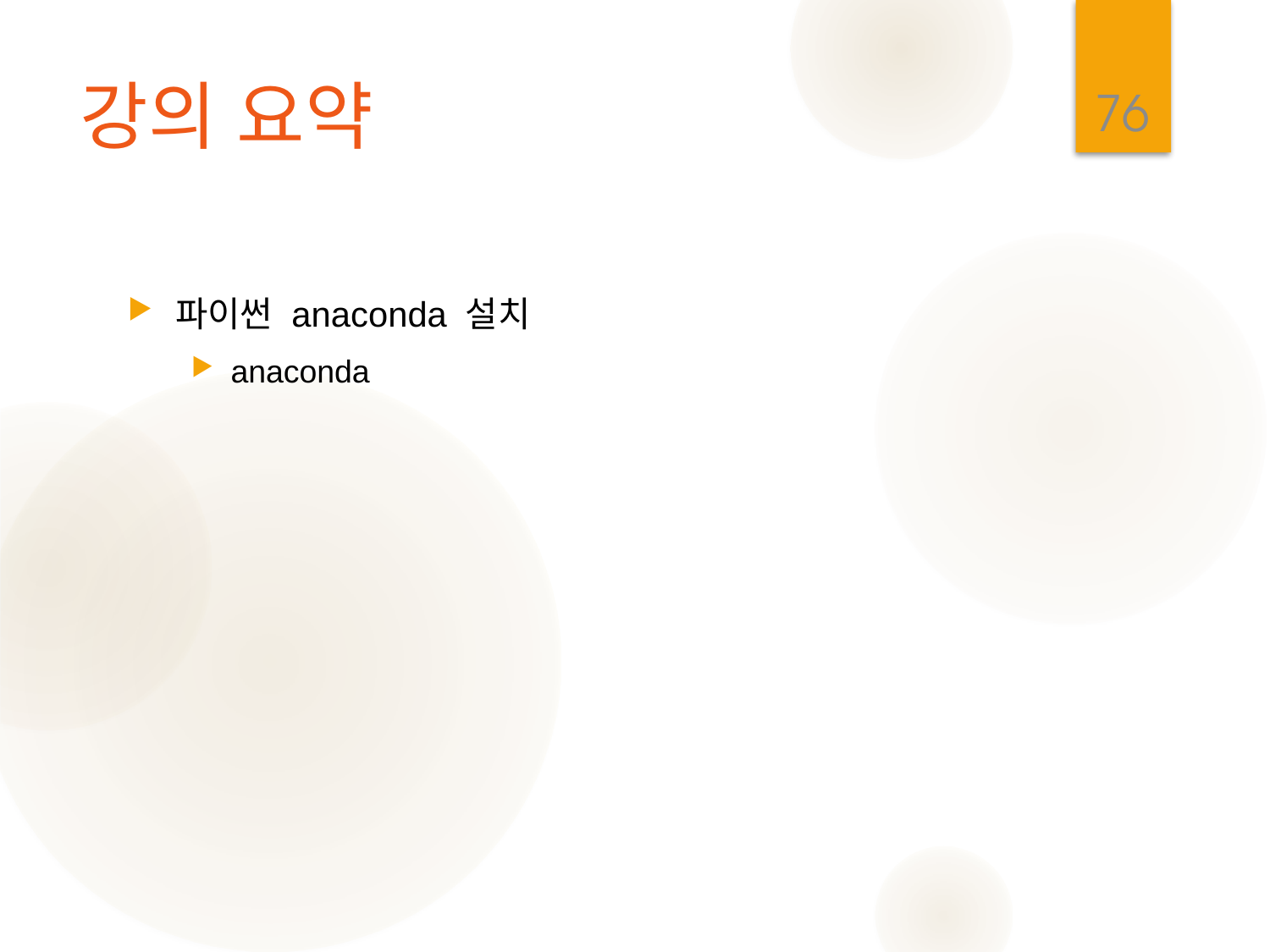

76
# 강의 요약
파이썬 anaconda 설치
anaconda